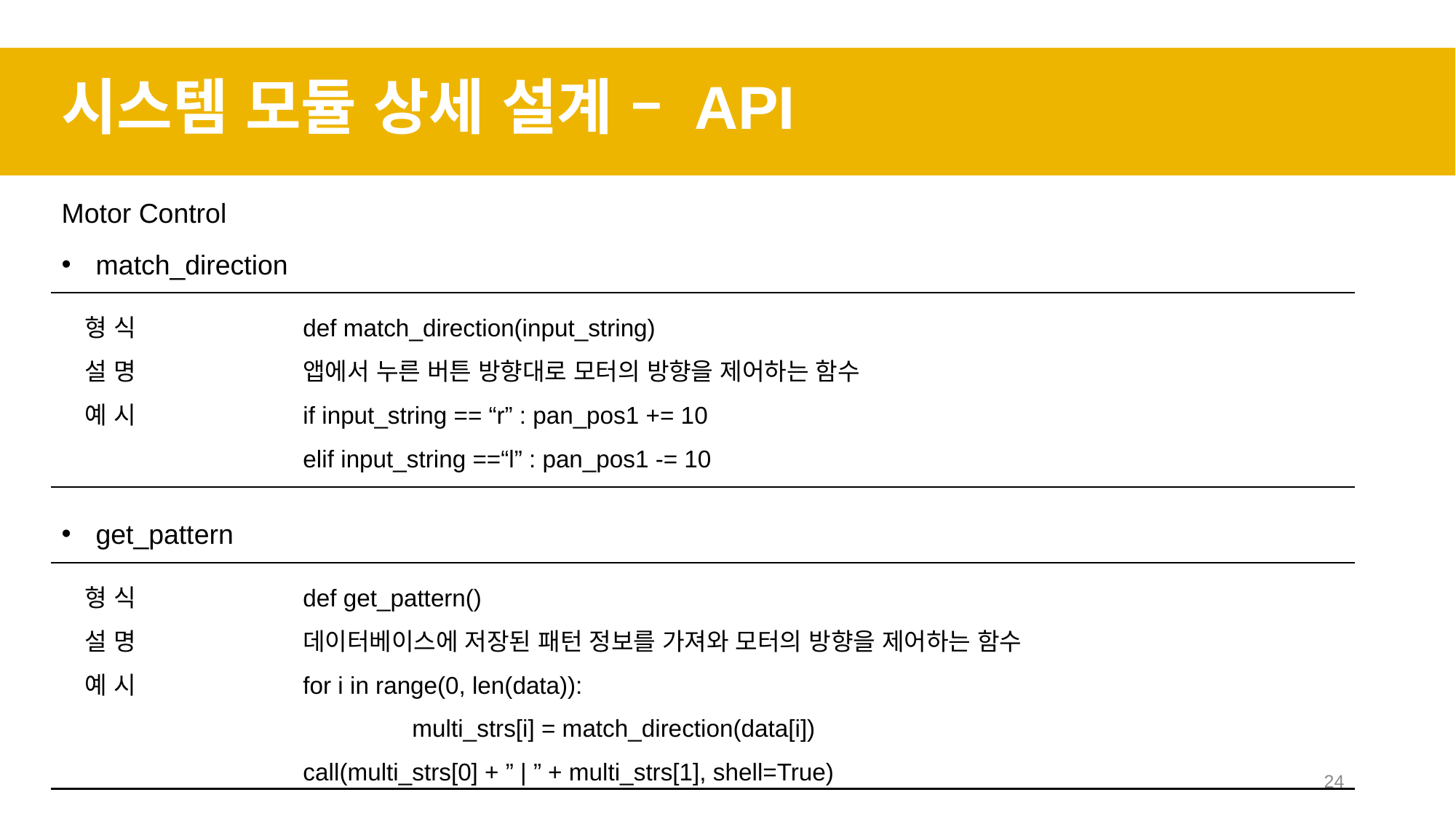

시스템 모듈 상세 설계 – API
Motor Control
match_direction
형 식		def match_direction(input_string)
설 명		앱에서 누른 버튼 방향대로 모터의 방향을 제어하는 함수
예 시		if input_string == “r” : pan_pos1 += 10
		elif input_string ==“l” : pan_pos1 -= 10
get_pattern
형 식		def get_pattern()
설 명		데이터베이스에 저장된 패턴 정보를 가져와 모터의 방향을 제어하는 함수
예 시		for i in range(0, len(data)):
			multi_strs[i] = match_direction(data[i])
		call(multi_strs[0] + ” | ” + multi_strs[1], shell=True)
24